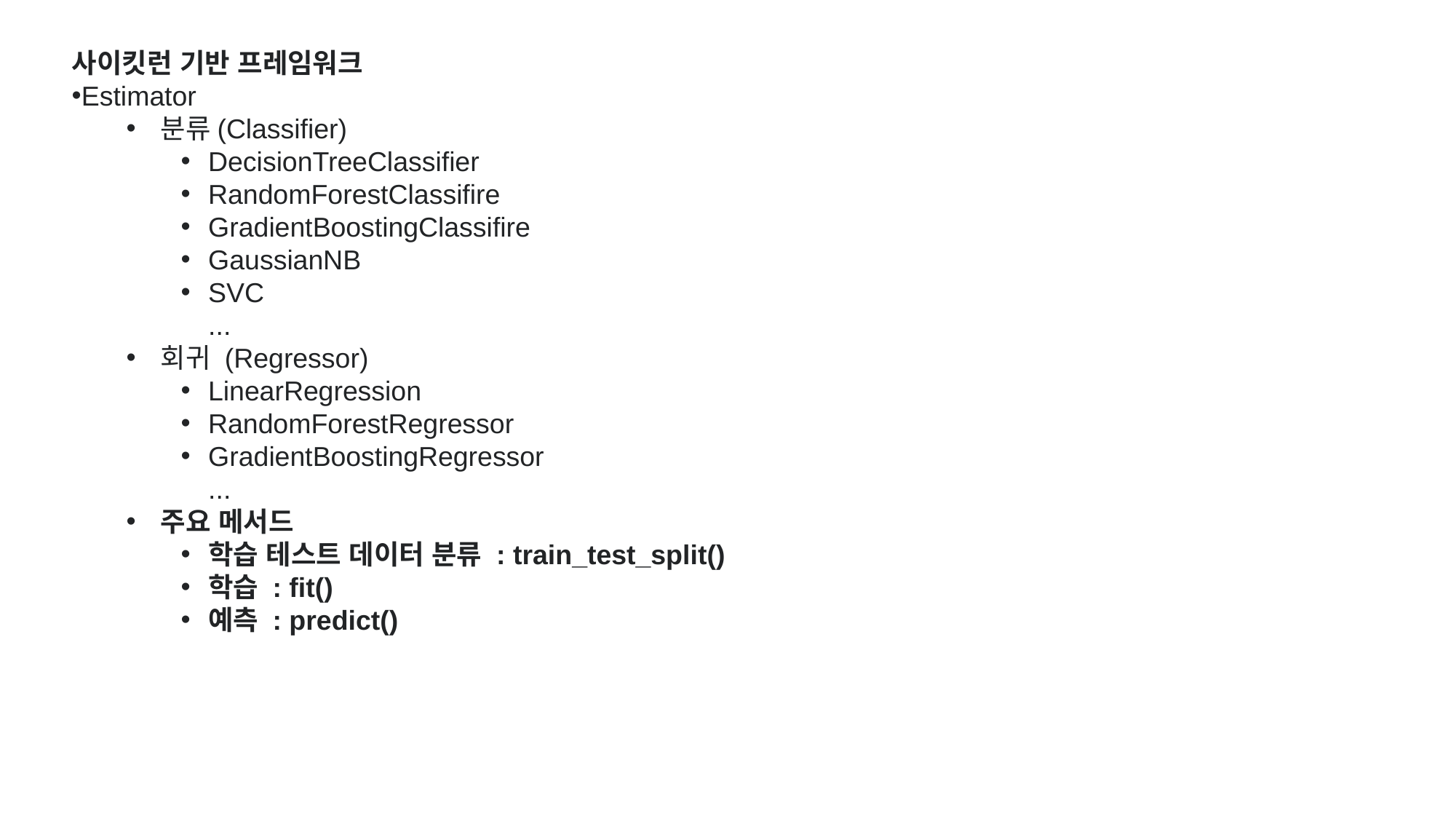

사이킷런 기반 프레임워크
Estimator
분류(Classifier)
DecisionTreeClassifier
RandomForestClassifire
GradientBoostingClassifire
GaussianNB
SVC
...
회귀 (Regressor)
LinearRegression
RandomForestRegressor
GradientBoostingRegressor
...
주요 메서드
학습 테스트 데이터 분류 : train_test_split()
학습 : fit()
예측 : predict()